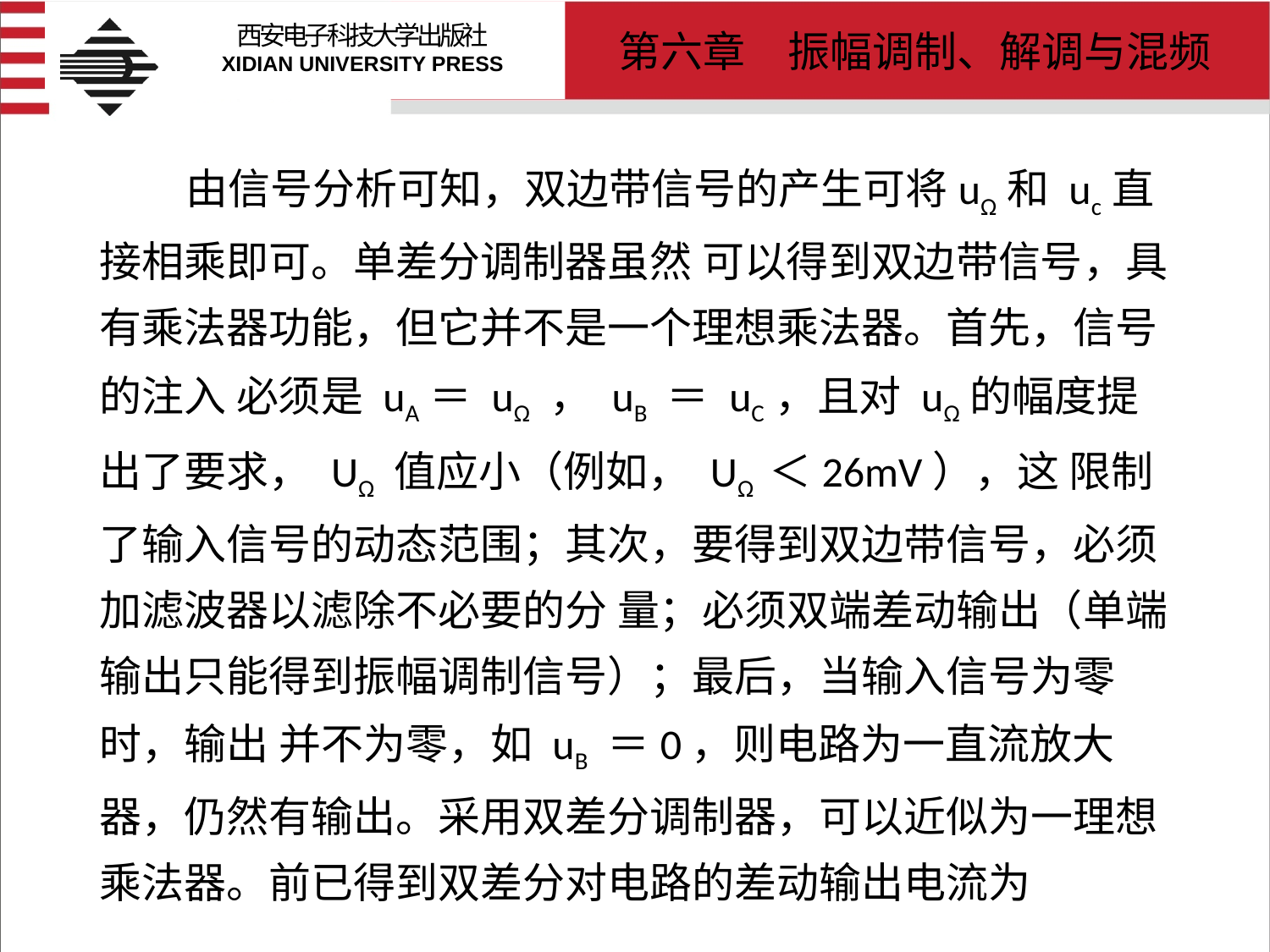

# 由信号分析可知，双边带信号的产生可将uΩ和 uc直接相乘即可。单差分调制器虽然 可以得到双边带信号，具有乘法器功能，但它并不是一个理想乘法器。首先，信号的注入 必须是 uA＝ uΩ ， uB ＝ uC，且对 uΩ的幅度提出了要求， UΩ 值应小（例如， UΩ ＜26mV），这 限制了输入信号的动态范围；其次，要得到双边带信号，必须加滤波器以滤除不必要的分 量；必须双端差动输出（单端输出只能得到振幅调制信号）；最后，当输入信号为零时，输出 并不为零，如 uB ＝0，则电路为一直流放大器，仍然有输出。采用双差分调制器，可以近似为一理想乘法器。前已得到双差分对电路的差动输出电流为